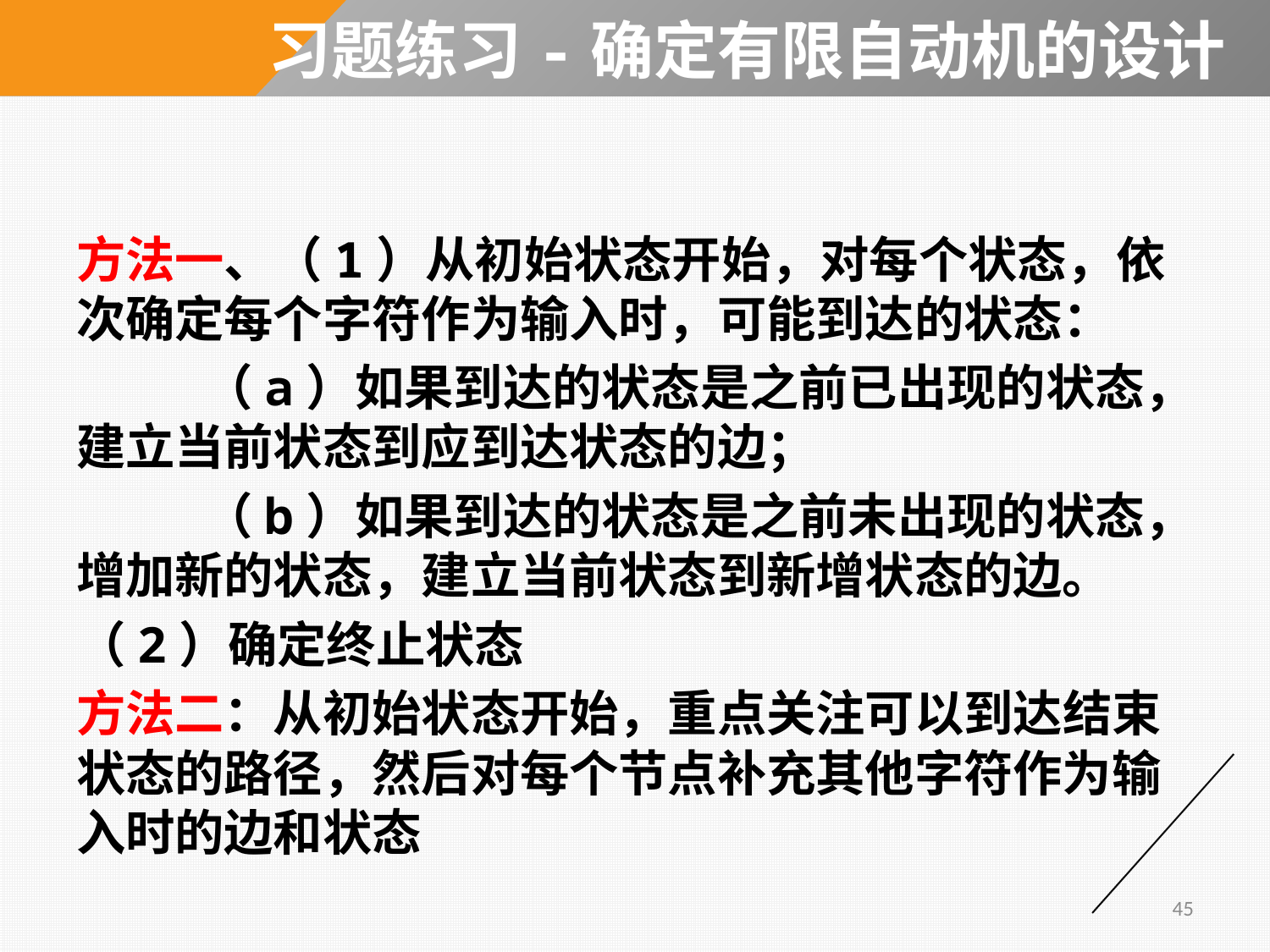

# 习题练习-确定有限自动机的设计
方法一、（1）从初始状态开始，对每个状态，依次确定每个字符作为输入时，可能到达的状态：
	（a）如果到达的状态是之前已出现的状态，建立当前状态到应到达状态的边；
	（b）如果到达的状态是之前未出现的状态，增加新的状态，建立当前状态到新增状态的边。
（2）确定终止状态
方法二：从初始状态开始，重点关注可以到达结束状态的路径，然后对每个节点补充其他字符作为输入时的边和状态
45